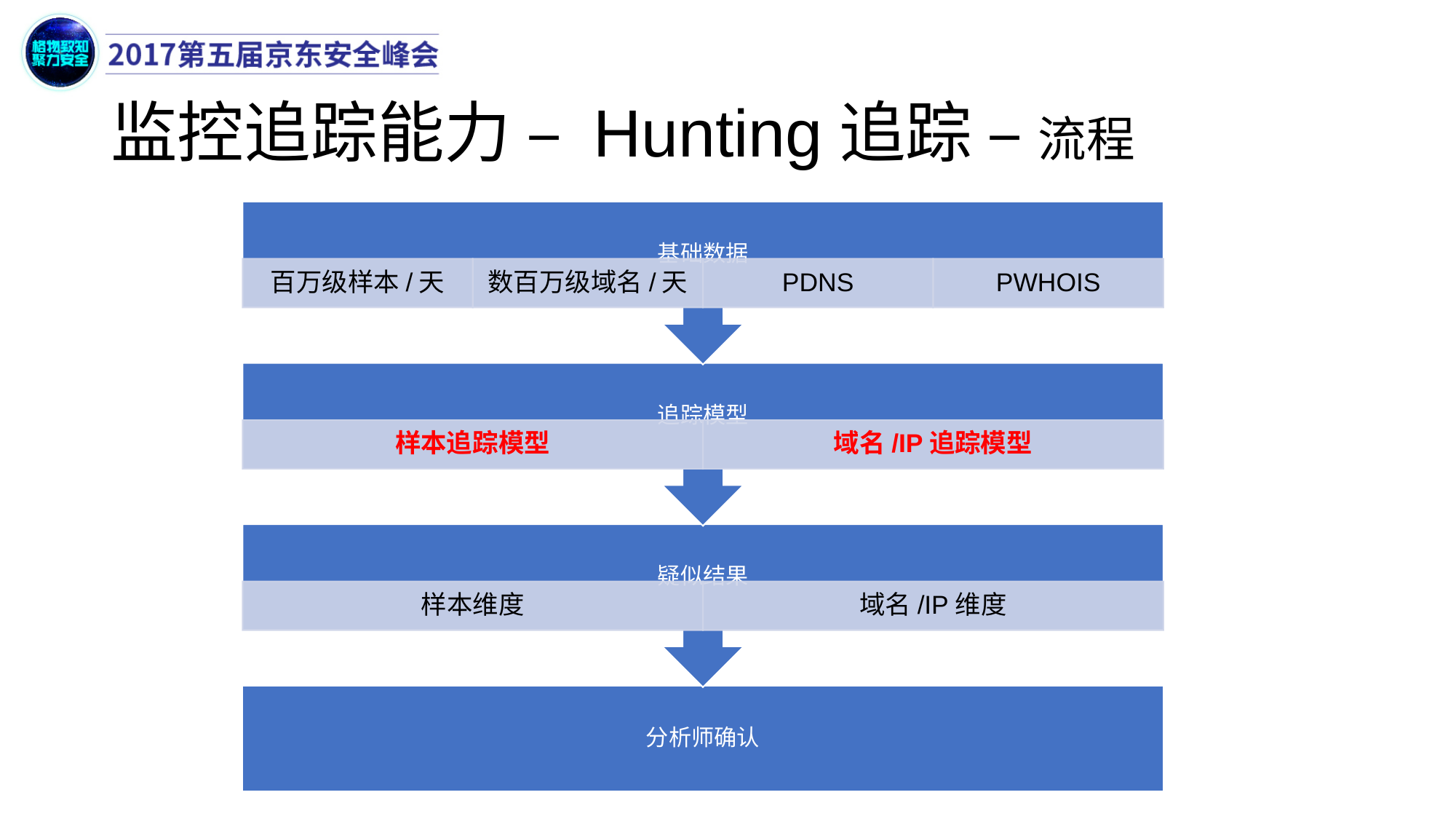

# 监控追踪能力 – Hunting追踪 – 流程
分析师确认
疑似结果
样本维度
域名/IP维度
追踪模型
样本追踪模型
域名/IP追踪模型
基础数据
百万级样本/天
数百万级域名/天
PDNS
PWHOIS